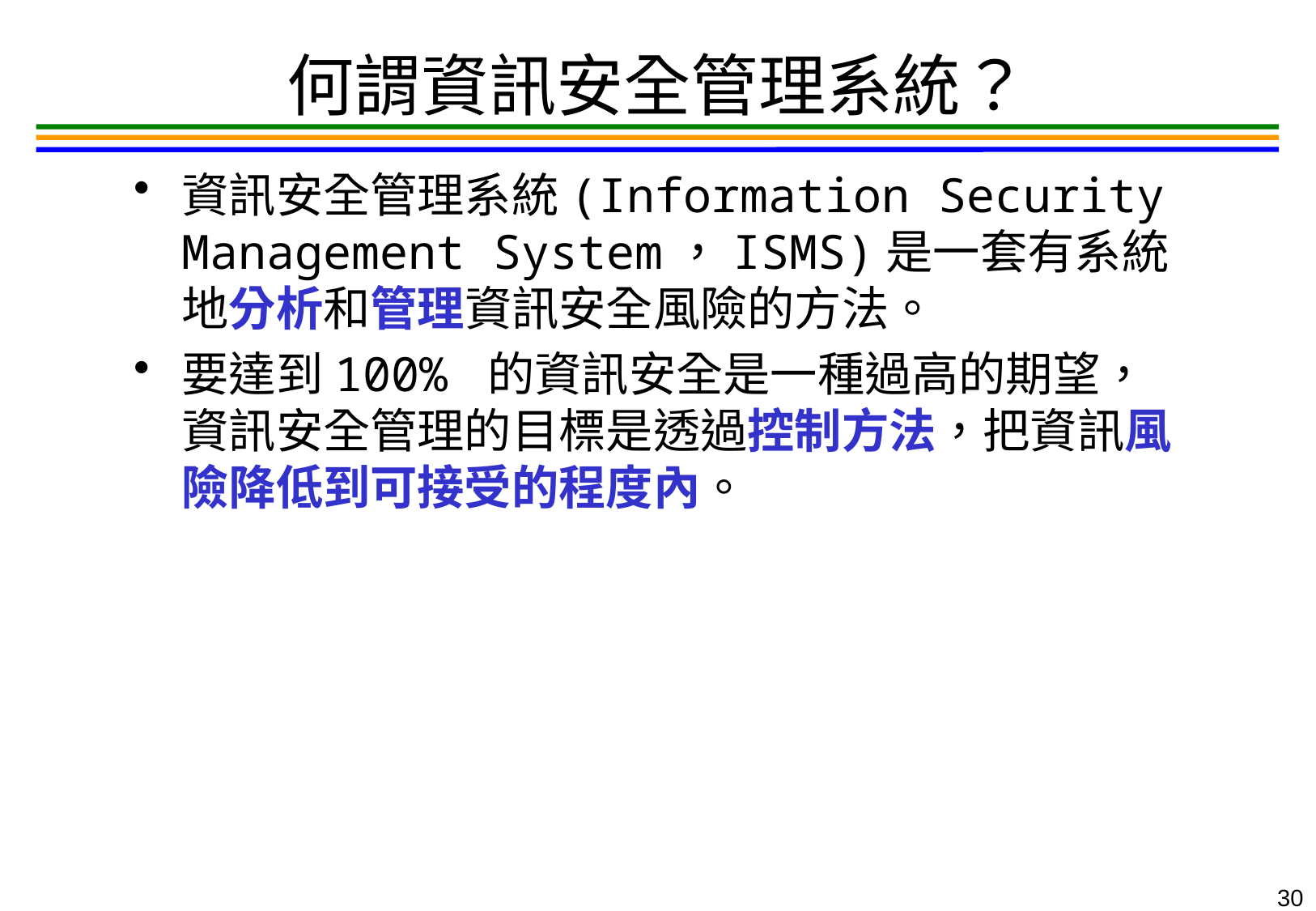

30
# 何謂資訊安全管理系統？
資訊安全管理系統(Information Security Management System，ISMS)是一套有系統地分析和管理資訊安全風險的方法。
要達到100% 的資訊安全是一種過高的期望，資訊安全管理的目標是透過控制方法，把資訊風險降低到可接受的程度內。